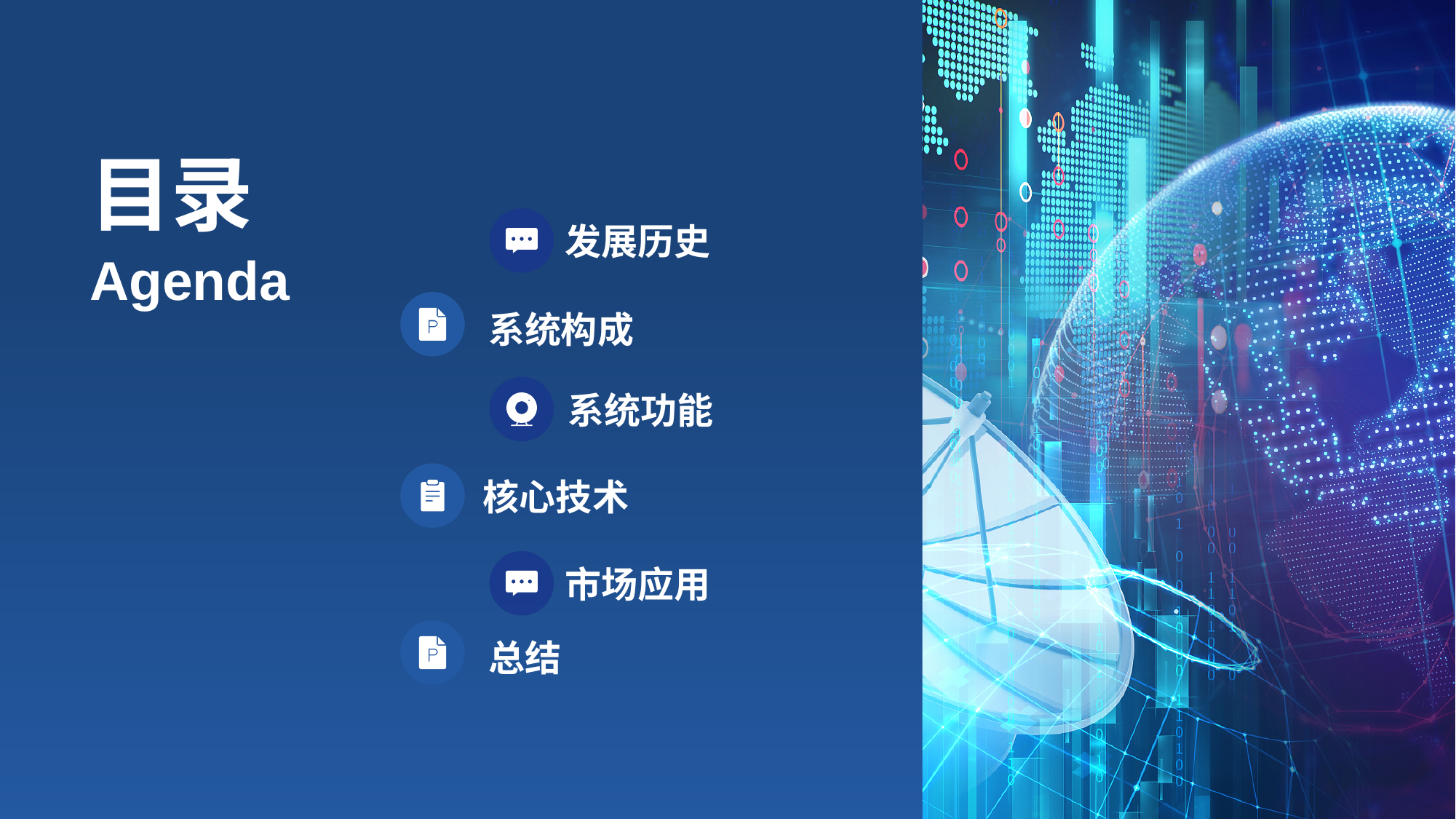

目录

发展历史
Agenda

系统构成

系统功能

核心技术

市场应用

总结